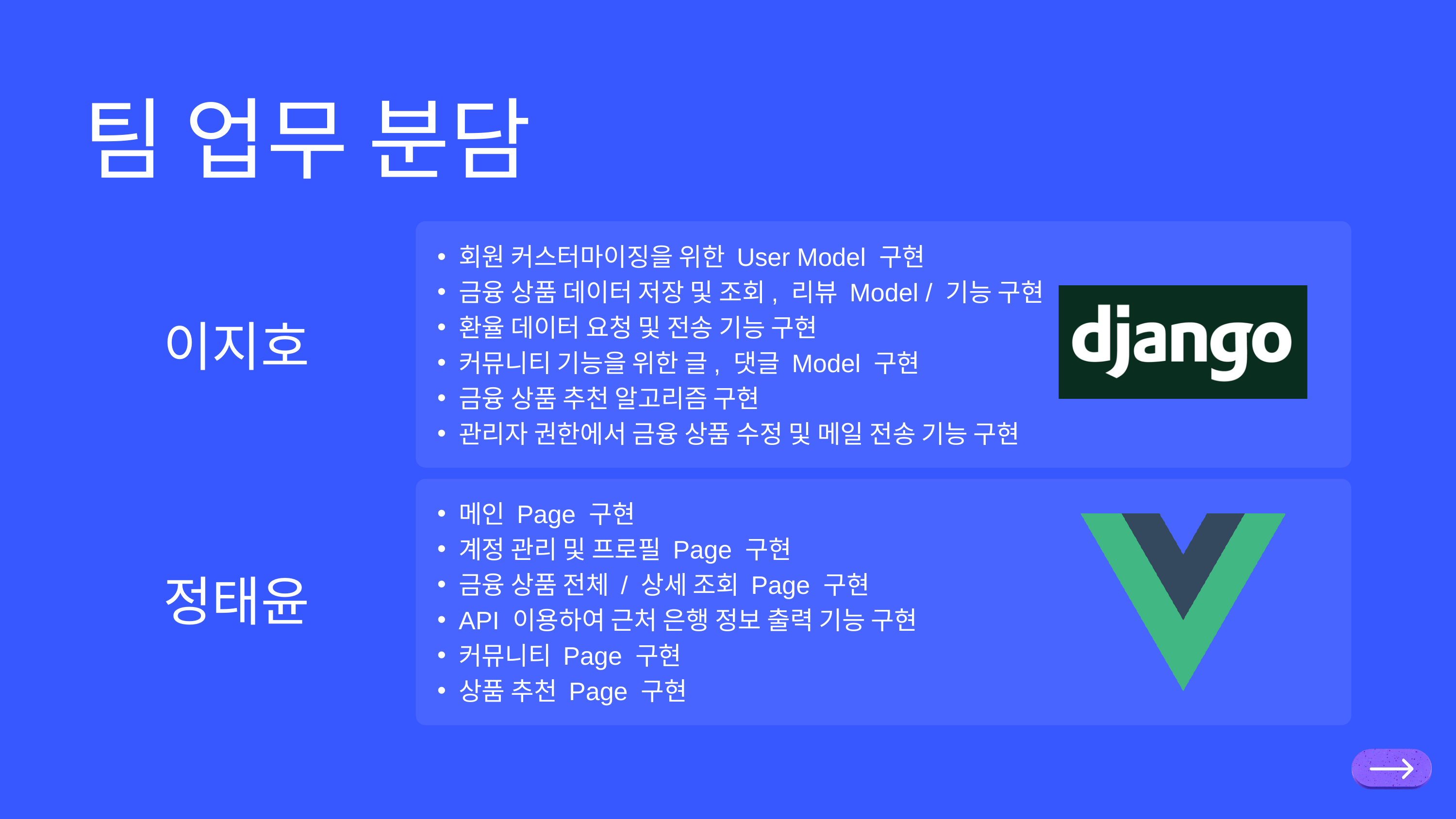

팀 업무 분담

회원 커스터마이징을 위한 User Model 구현
금융 상품 데이터 저장 및 조회, 리뷰 Model / 기능 구현
환율 데이터 요청 및 전송 기능 구현
커뮤니티 기능을 위한 글, 댓글 Model 구현
금융 상품 추천 알고리즘 구현
관리자 권한에서 금융 상품 수정 및 메일 전송 기능 구현

이지호

메인 Page 구현
계정 관리 및 프로필 Page 구현
금융 상품 전체 / 상세 조회 Page 구현
API 이용하여 근처 은행 정보 출력 기능 구현
커뮤니티 Page 구현
상품 추천 Page 구현

정태윤